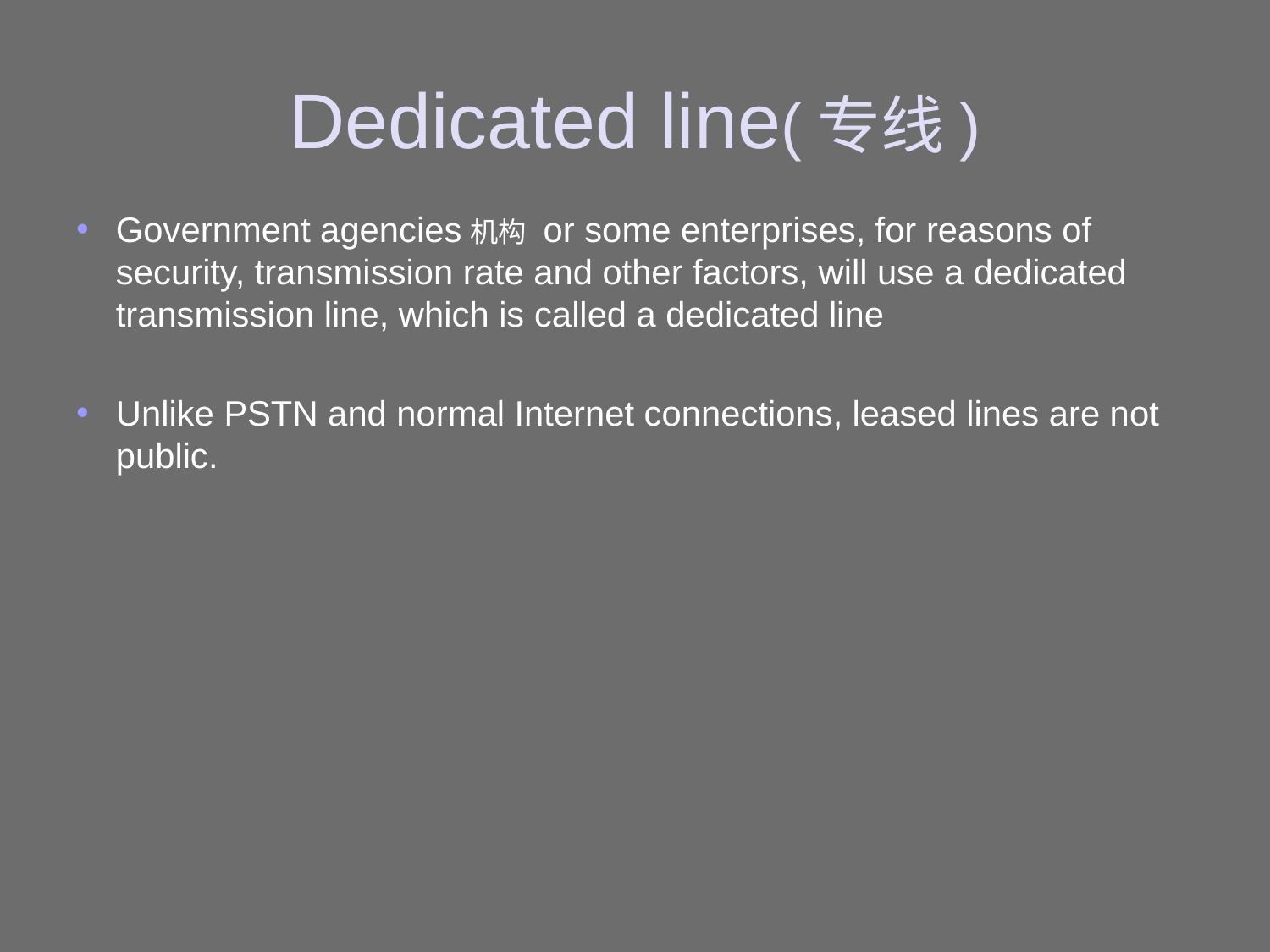

# Dedicated line(专线)

Government agencies机构 or some enterprises, for reasons of security, transmission rate and other factors, will use a dedicated transmission line, which is called a dedicated line

Unlike PSTN and normal Internet connections, leased lines are not public.